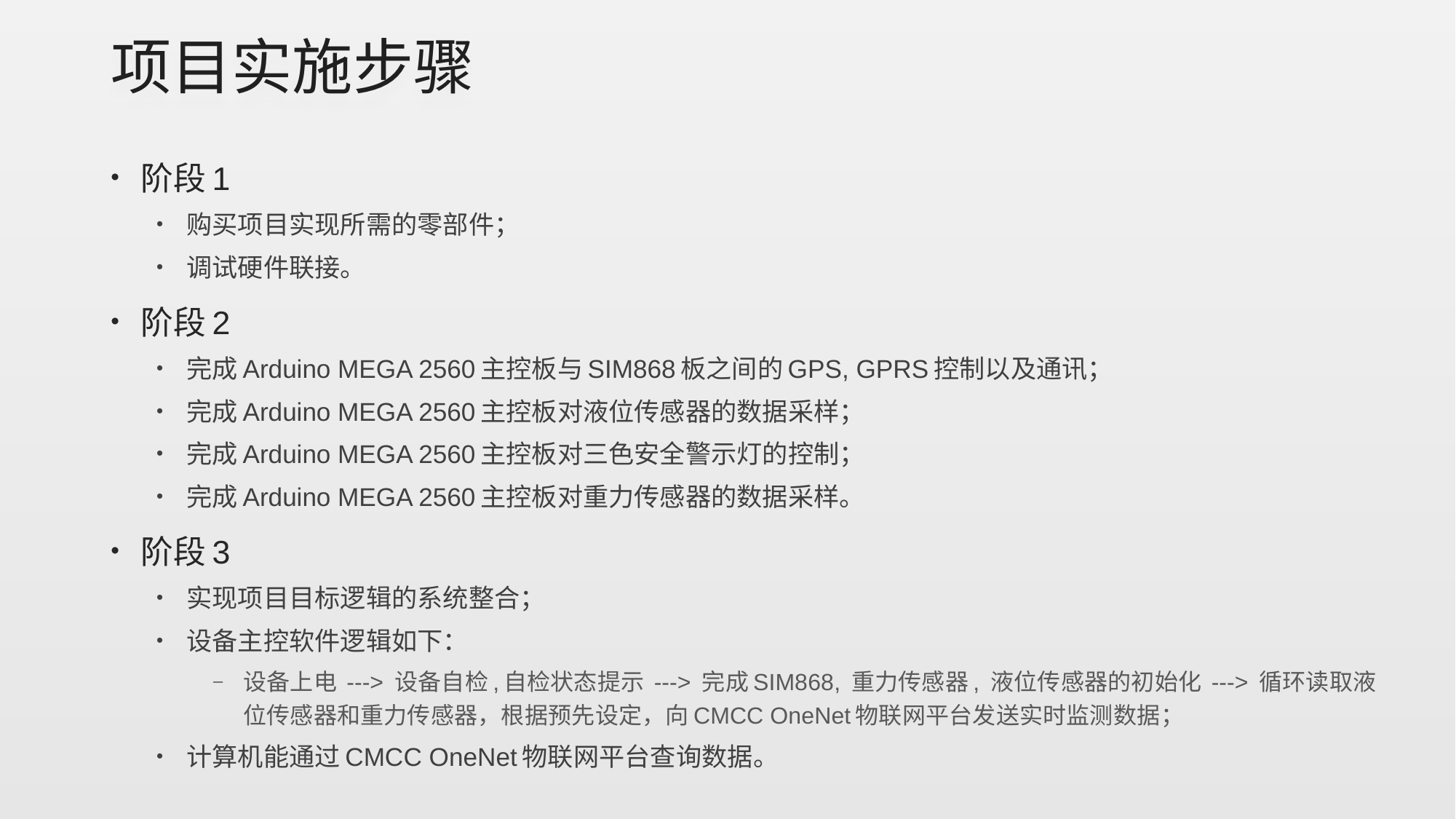

# 项目实施步骤
阶段1
购买项目实现所需的零部件；
调试硬件联接。
阶段2
完成Arduino MEGA 2560主控板与SIM868板之间的GPS, GPRS控制以及通讯；
完成Arduino MEGA 2560主控板对液位传感器的数据采样；
完成Arduino MEGA 2560主控板对三色安全警示灯的控制；
完成Arduino MEGA 2560主控板对重力传感器的数据采样。
阶段3
实现项目目标逻辑的系统整合；
设备主控软件逻辑如下：
设备上电 ---> 设备自检,自检状态提示 ---> 完成SIM868, 重力传感器, 液位传感器的初始化 ---> 循环读取液位传感器和重力传感器，根据预先设定，向CMCC OneNet物联网平台发送实时监测数据；
计算机能通过CMCC OneNet物联网平台查询数据。